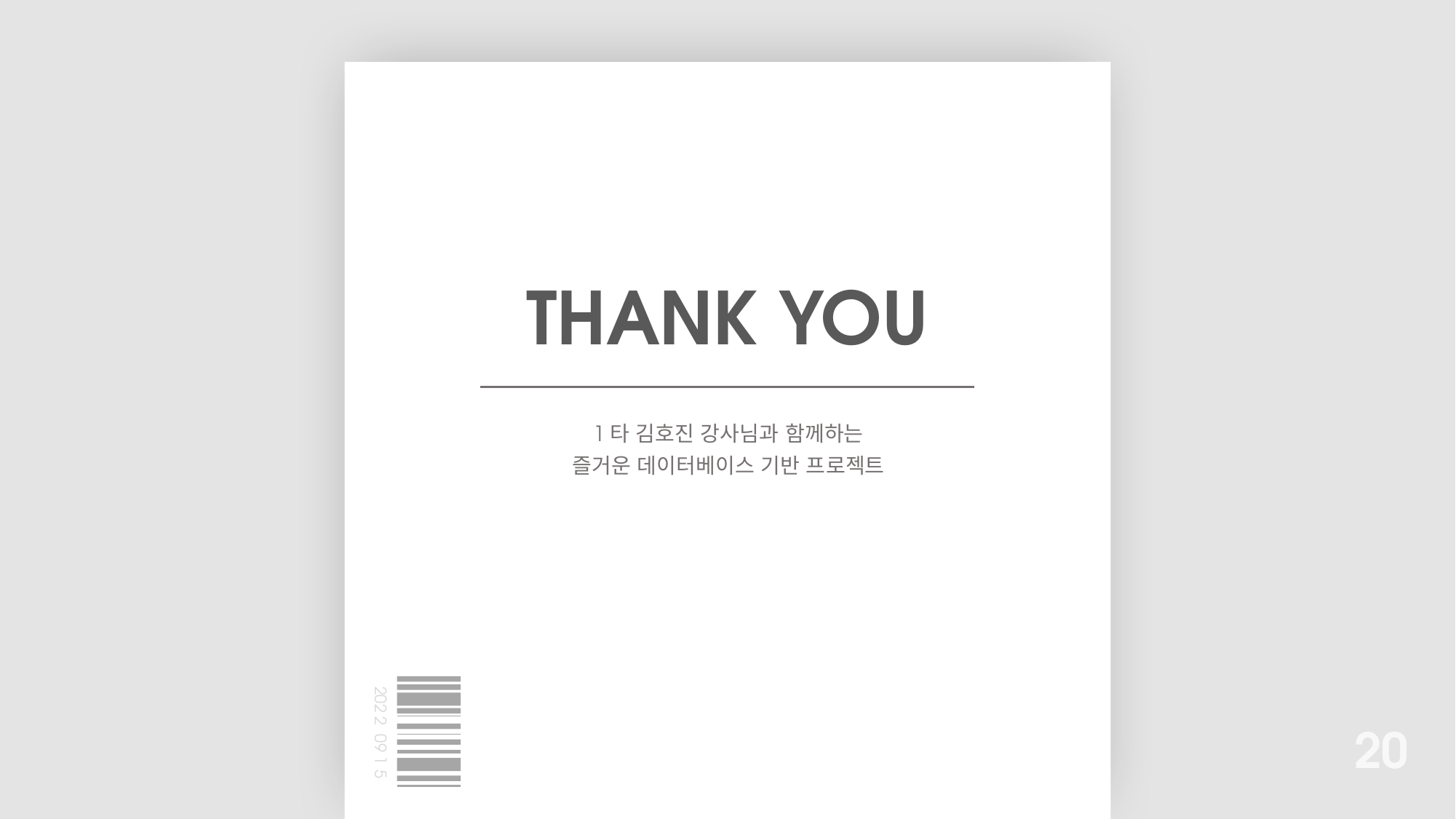

THANK YOU
1타 김호진 강사님과 함께하는
즐거운 데이터베이스 기반 프로젝트

20
202 2  09 1 5